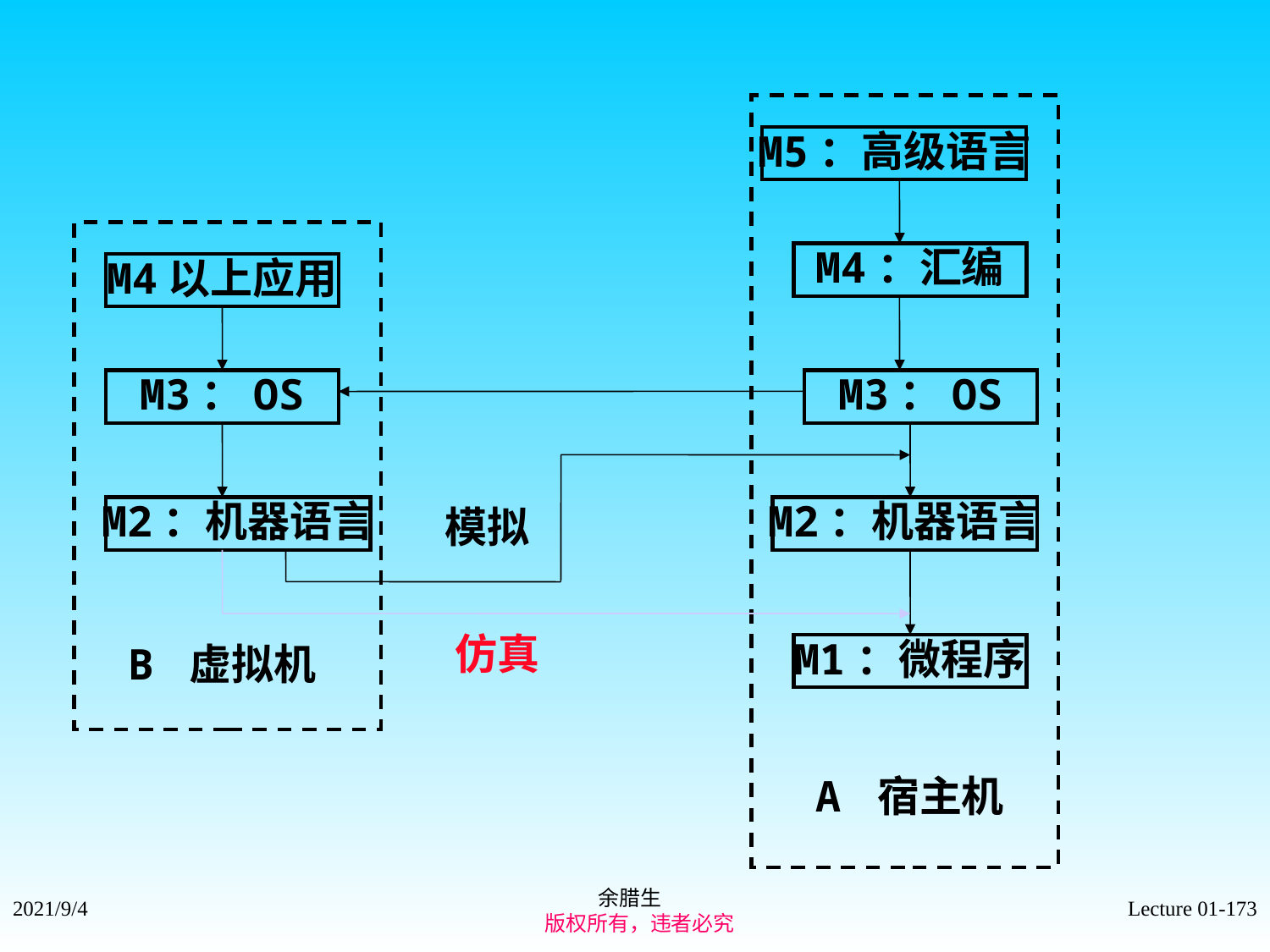

M5：高级语言

M4：汇编
M4以上应用

M3：OS
M3：OS

M2：机器语言
M2：机器语言
模拟

B 虚拟机
仿真
M1：微程序
A 宿主机
余腊生
 版权所有，违者必究
2021/9/4
Lecture 01-173